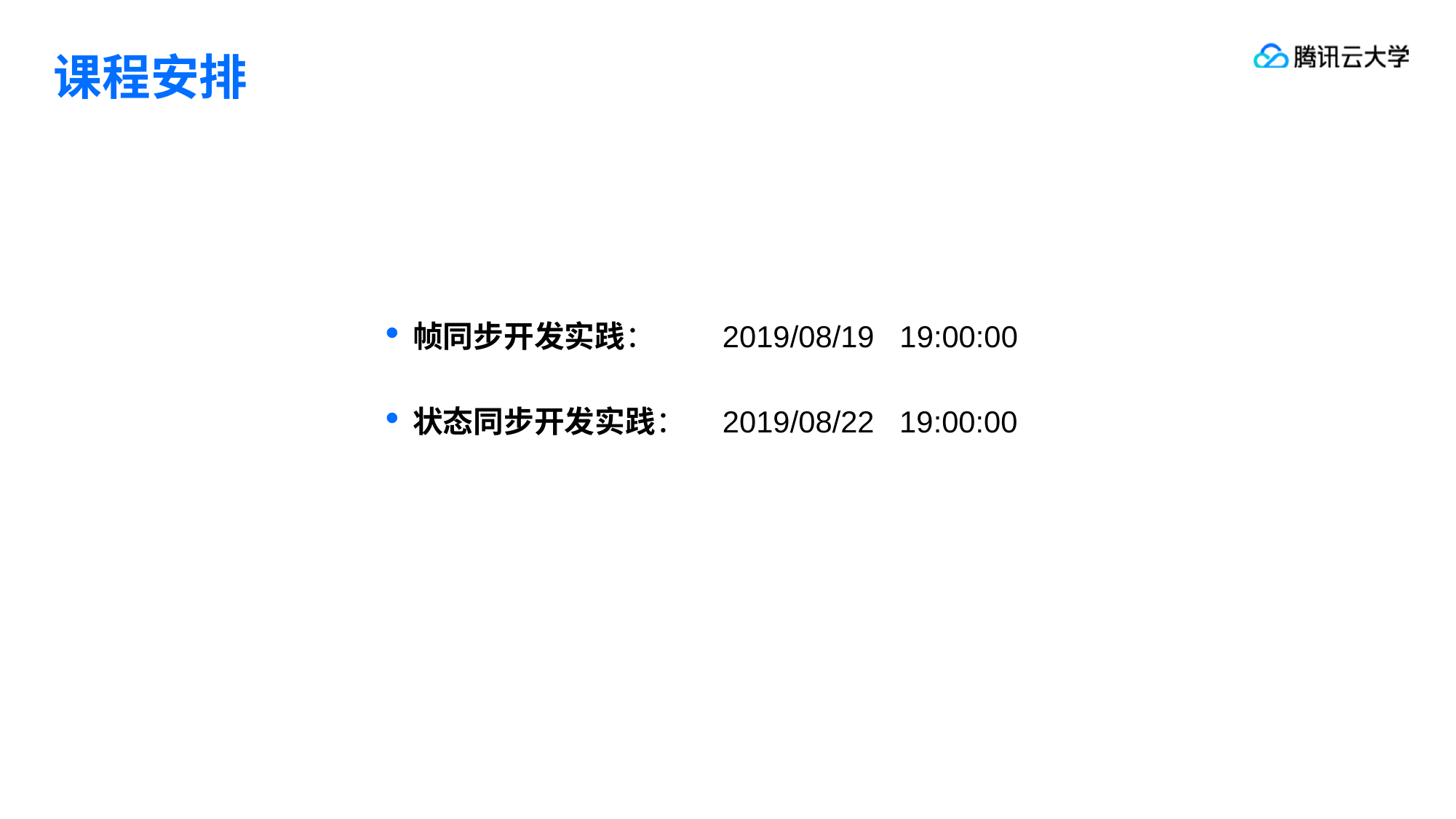

课程安排
帧同步开发实践：
状态同步开发实践：
2019/08/19   19:00:00
2019/08/22   19:00:00